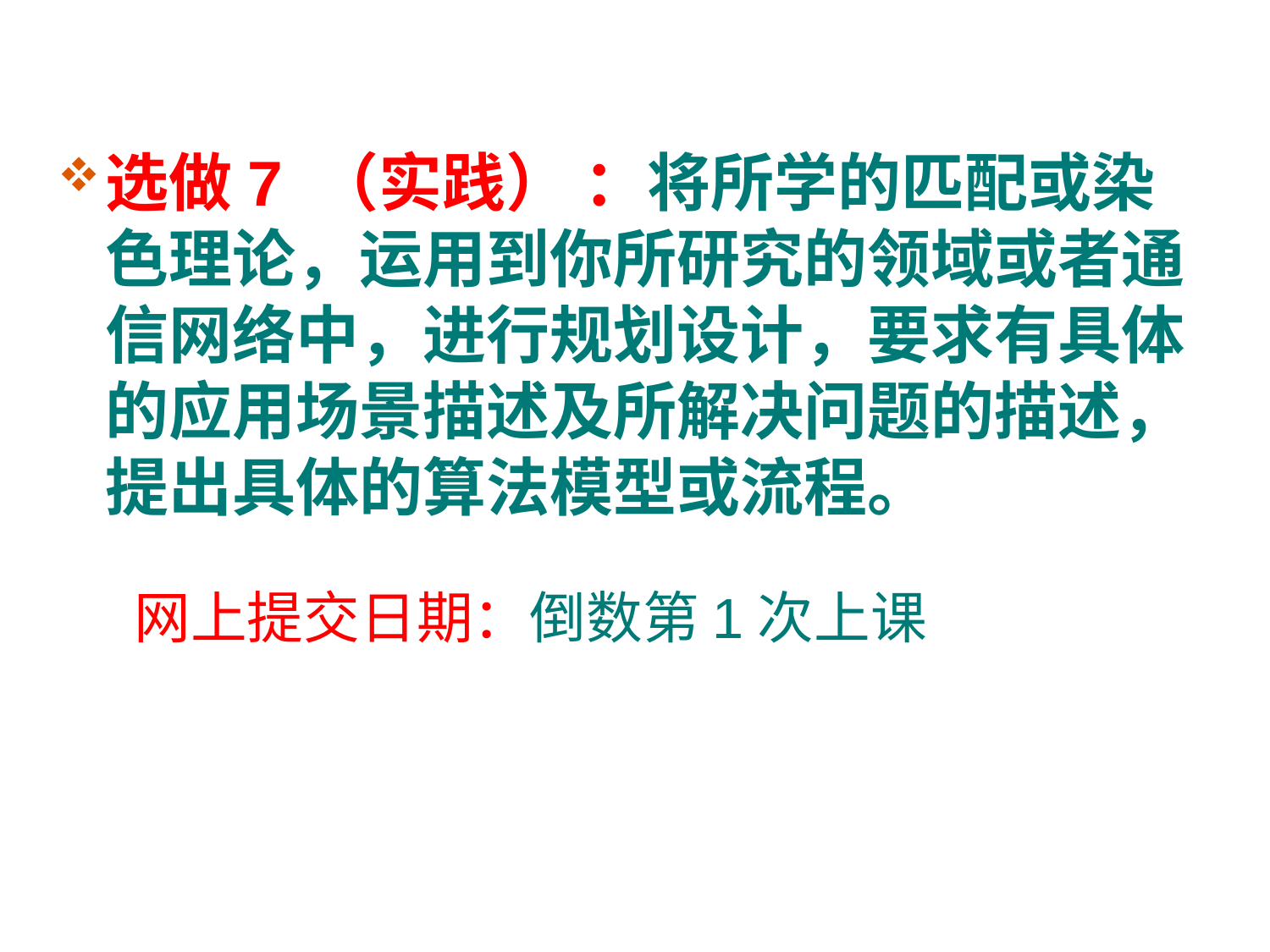

#
选做7 （实践） ：将所学的匹配或染色理论，运用到你所研究的领域或者通信网络中，进行规划设计，要求有具体的应用场景描述及所解决问题的描述，提出具体的算法模型或流程。

网上提交日期：倒数第1次上课